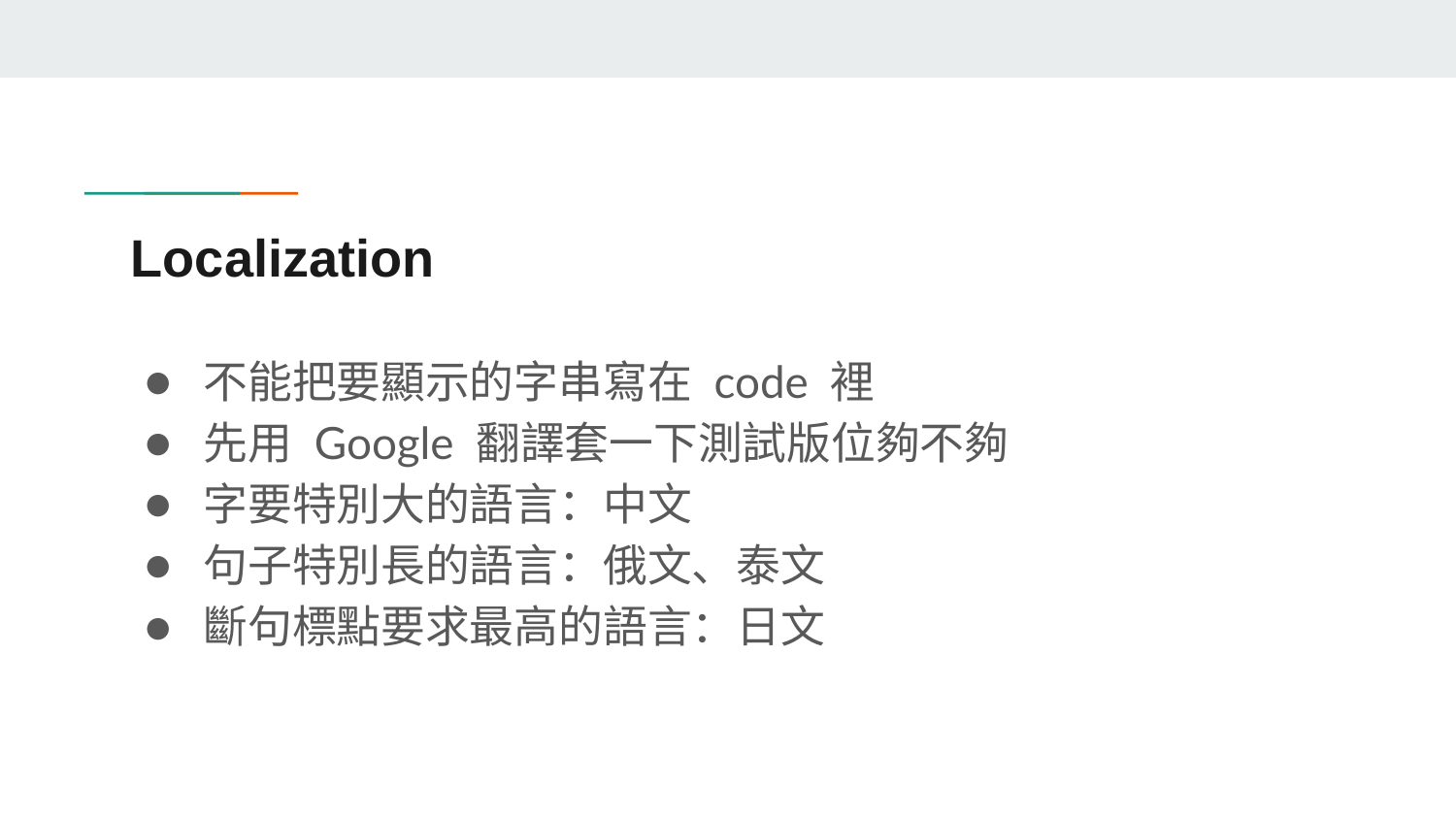

# Localization
不能把要顯示的字串寫在 code 裡
先用 Google 翻譯套一下測試版位夠不夠
字要特別大的語言：中文
句子特別長的語言：俄文、泰文
斷句標點要求最高的語言：日文